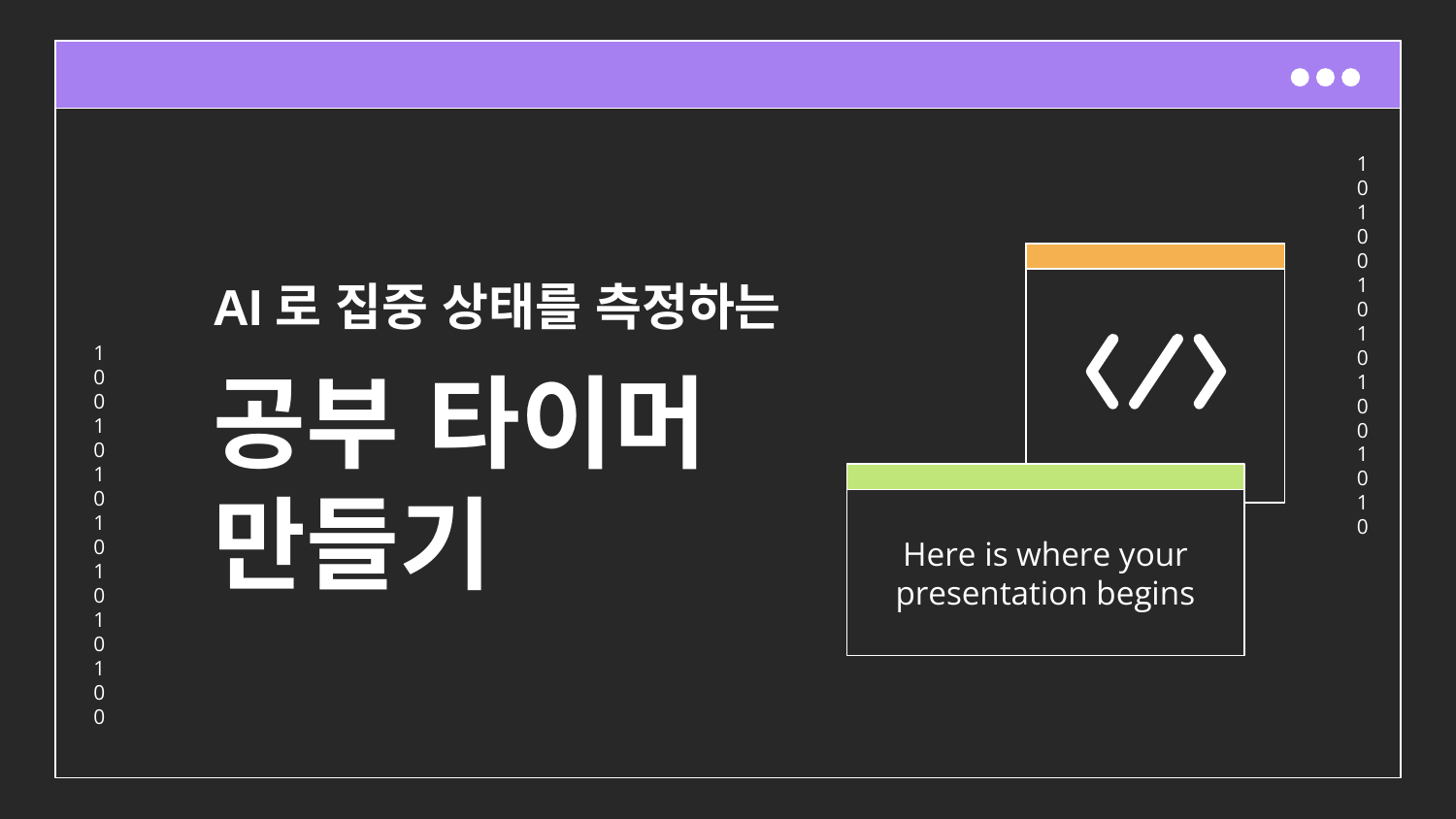

# AI로 집중 상태를 측정하는 공부 타이머 만들기

Here is where your presentation begins